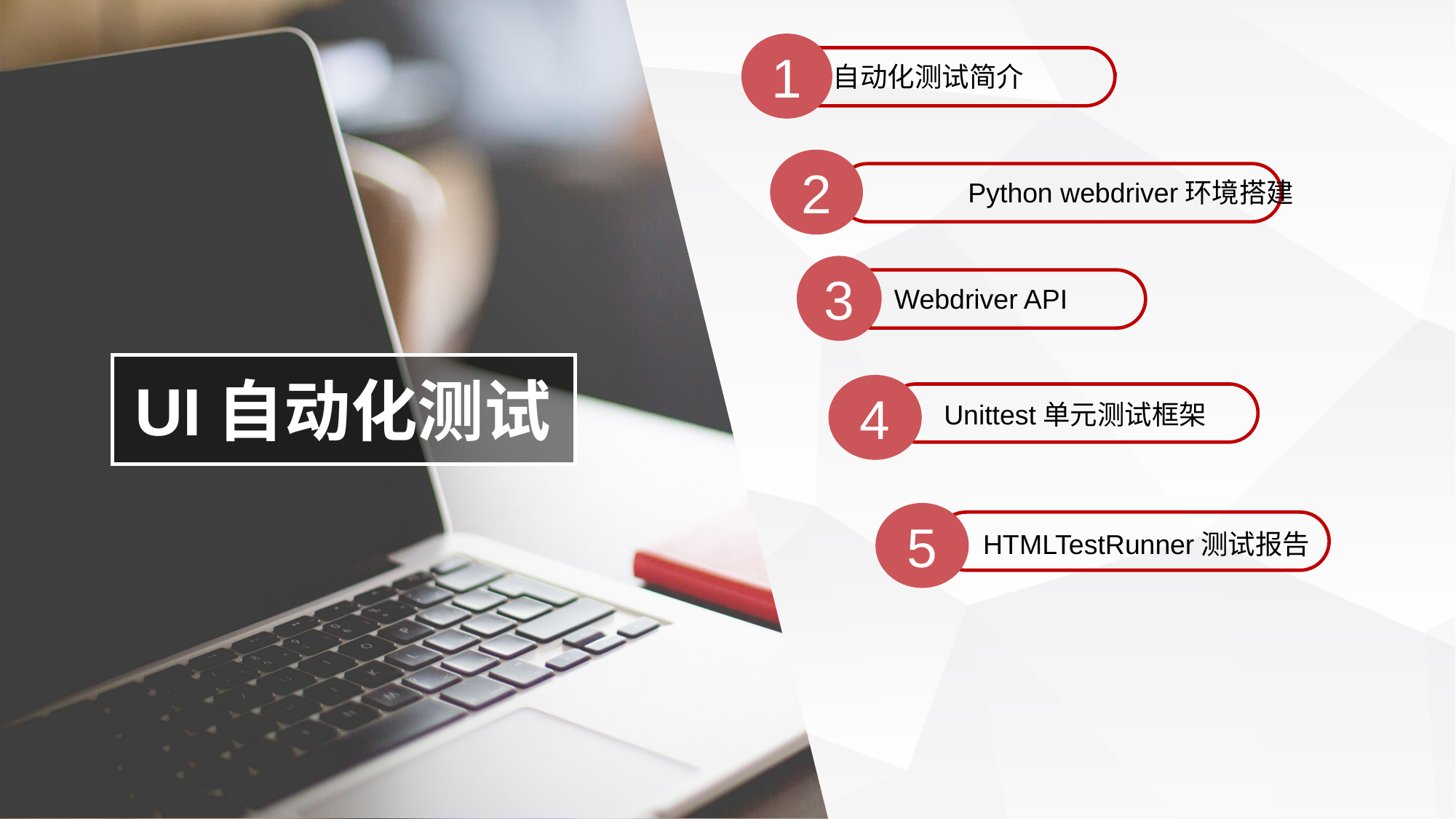

1

自动化测试简介
2

Python webdriver环境搭建
3

Webdriver API

UI自动化测试
4

Unittest单元测试框架
5

HTMLTestRunner测试报告